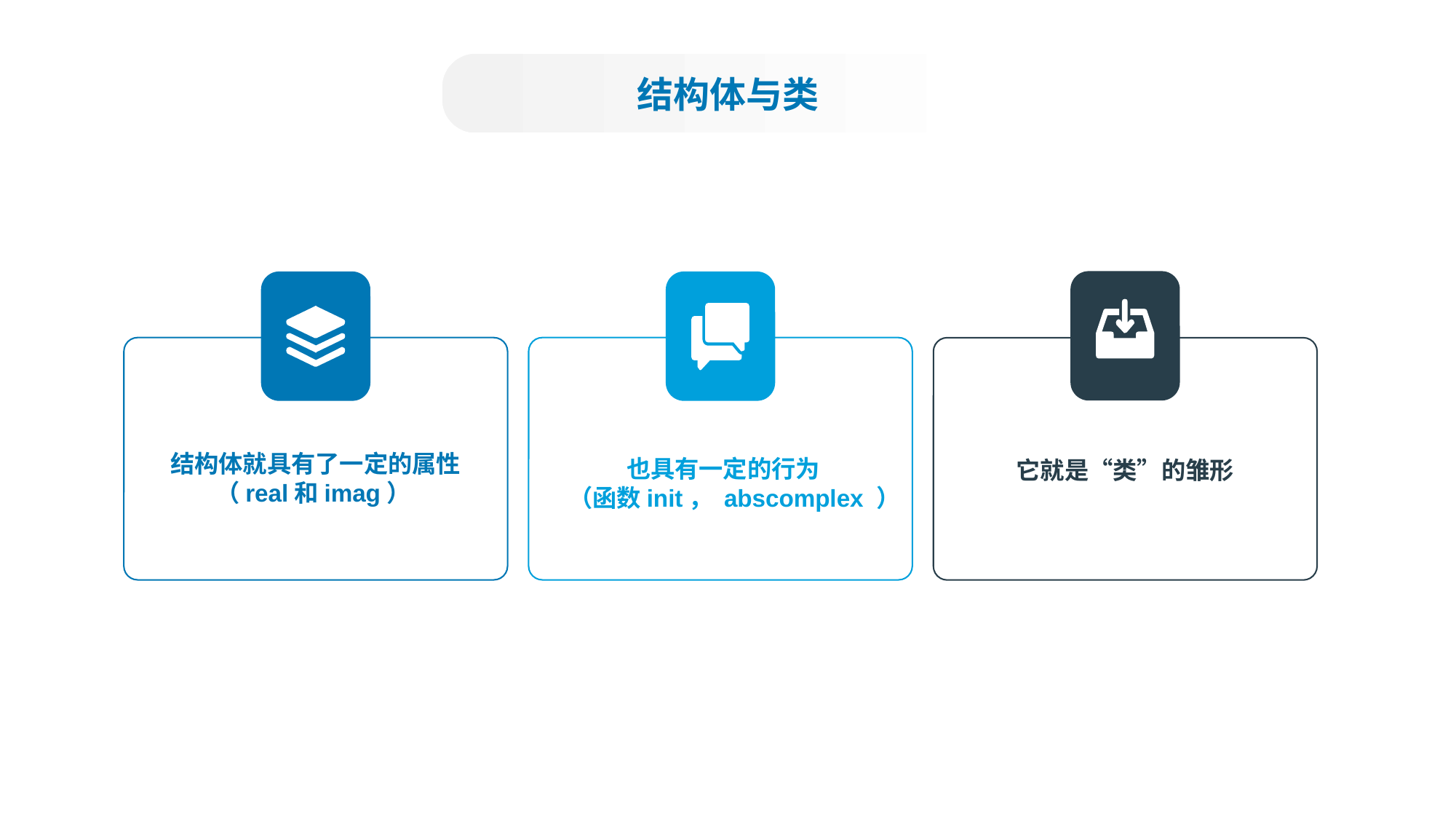

结构体与类

它就是“类”的雏形

也具有一定的行为
   （函数init， abscomplex ）

结构体就具有了一定的属性
（real和imag）